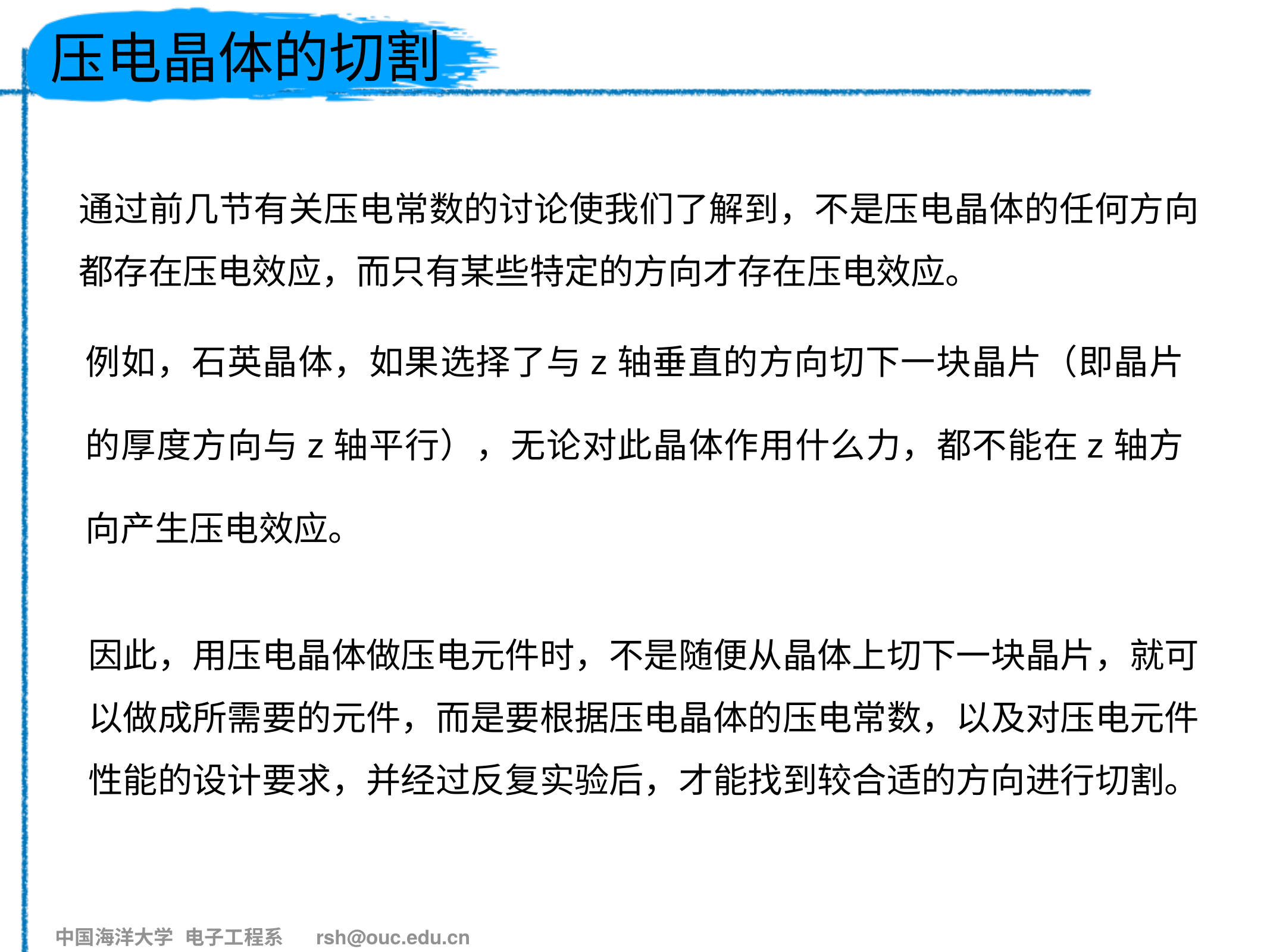

# 压电晶体的切割
通过前几节有关压电常数的讨论使我们了解到，不是压电晶体的任何方向都存在压电效应，而只有某些特定的方向才存在压电效应。
例如，石英晶体，如果选择了与z轴垂直的方向切下一块晶片（即晶片的厚度方向与z轴平行），无论对此晶体作用什么力，都不能在z轴方向产生压电效应。
因此，用压电晶体做压电元件时，不是随便从晶体上切下一块晶片，就可以做成所需要的元件，而是要根据压电晶体的压电常数，以及对压电元件性能的设计要求，并经过反复实验后，才能找到较合适的方向进行切割。